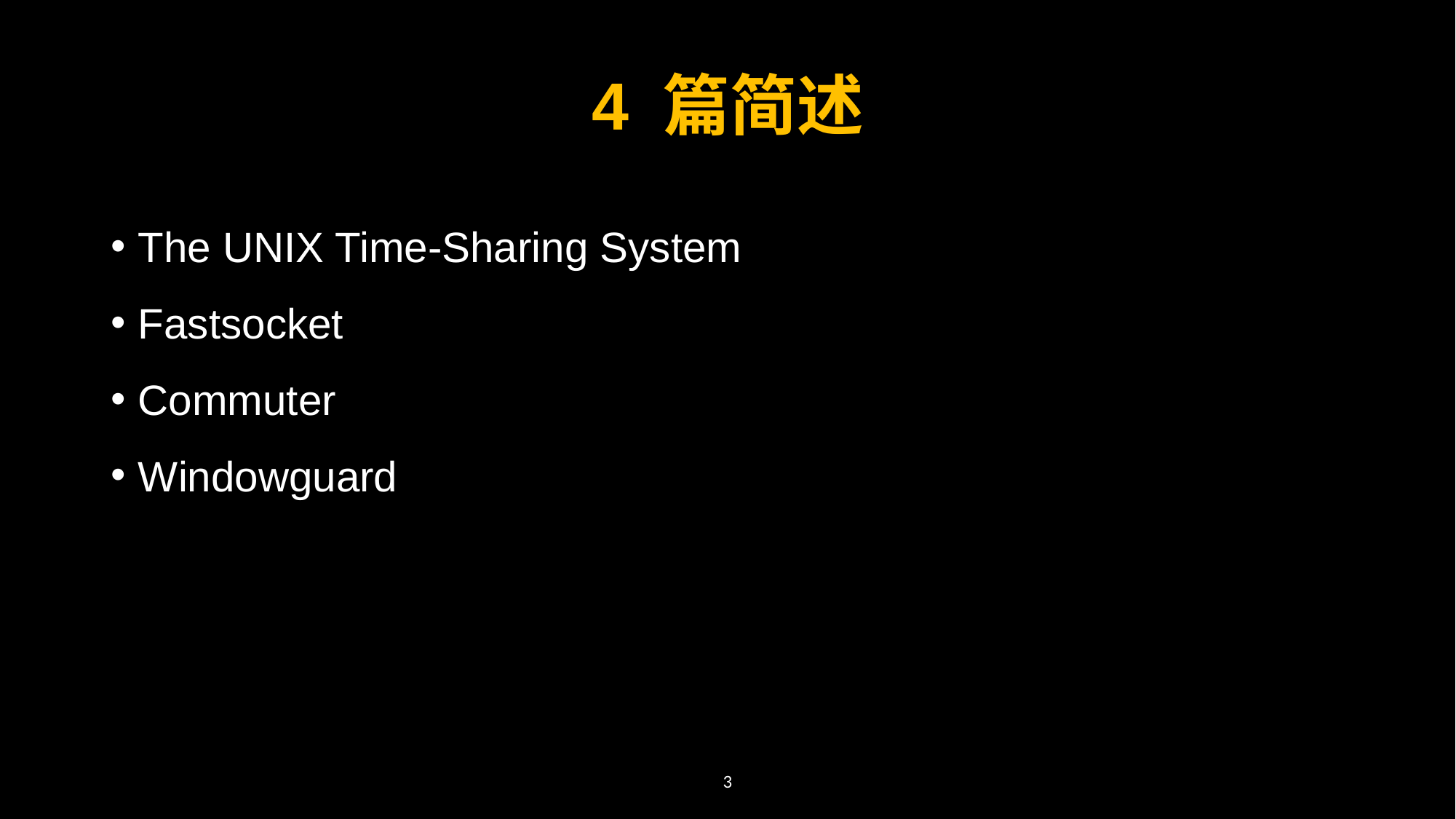

# 4 篇简述
The UNIX Time-Sharing System
Fastsocket
Commuter
Windowguard

3